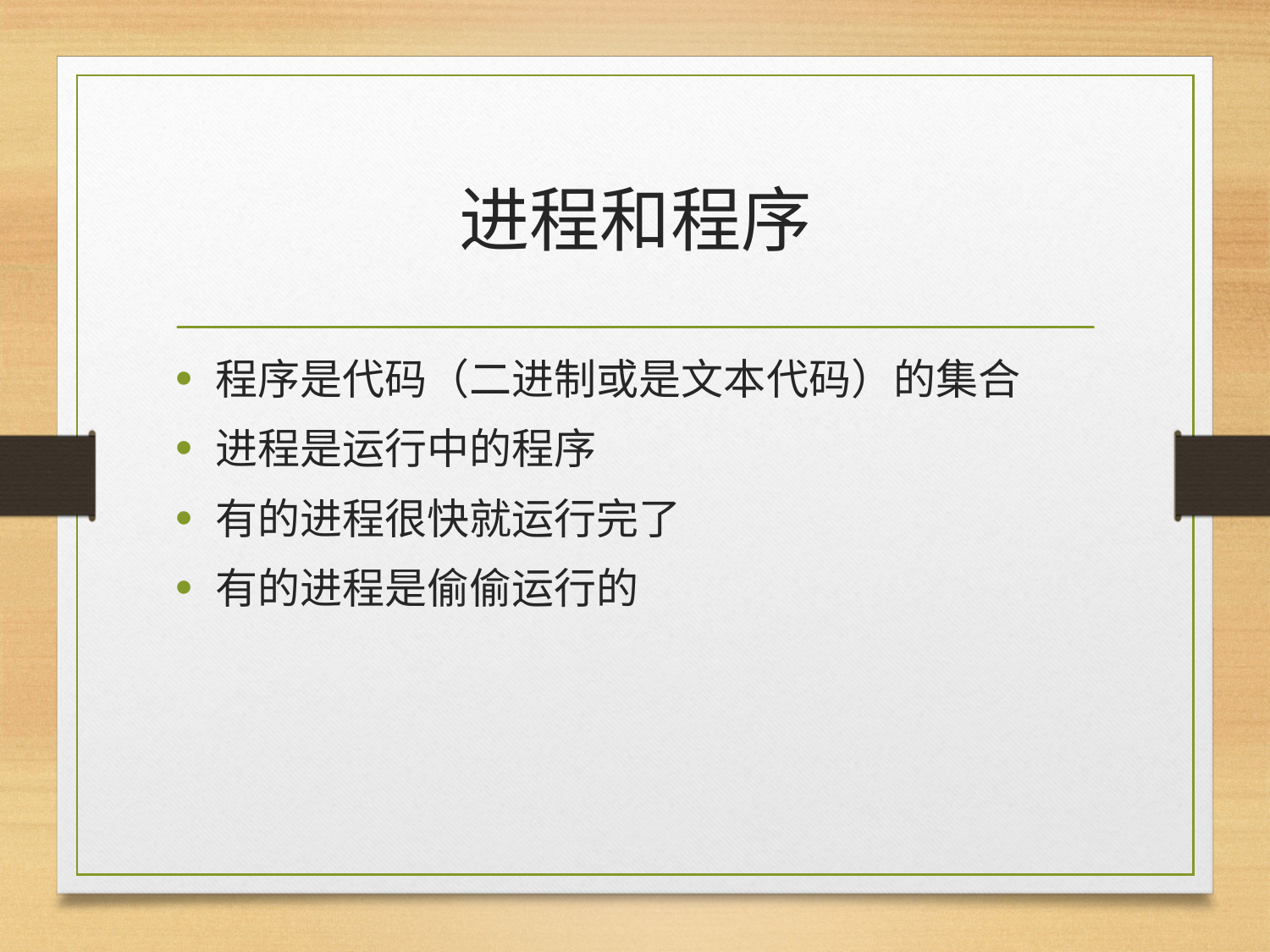

# 进程和程序
程序是代码（二进制或是文本代码）的集合
进程是运行中的程序
有的进程很快就运行完了
有的进程是偷偷运行的